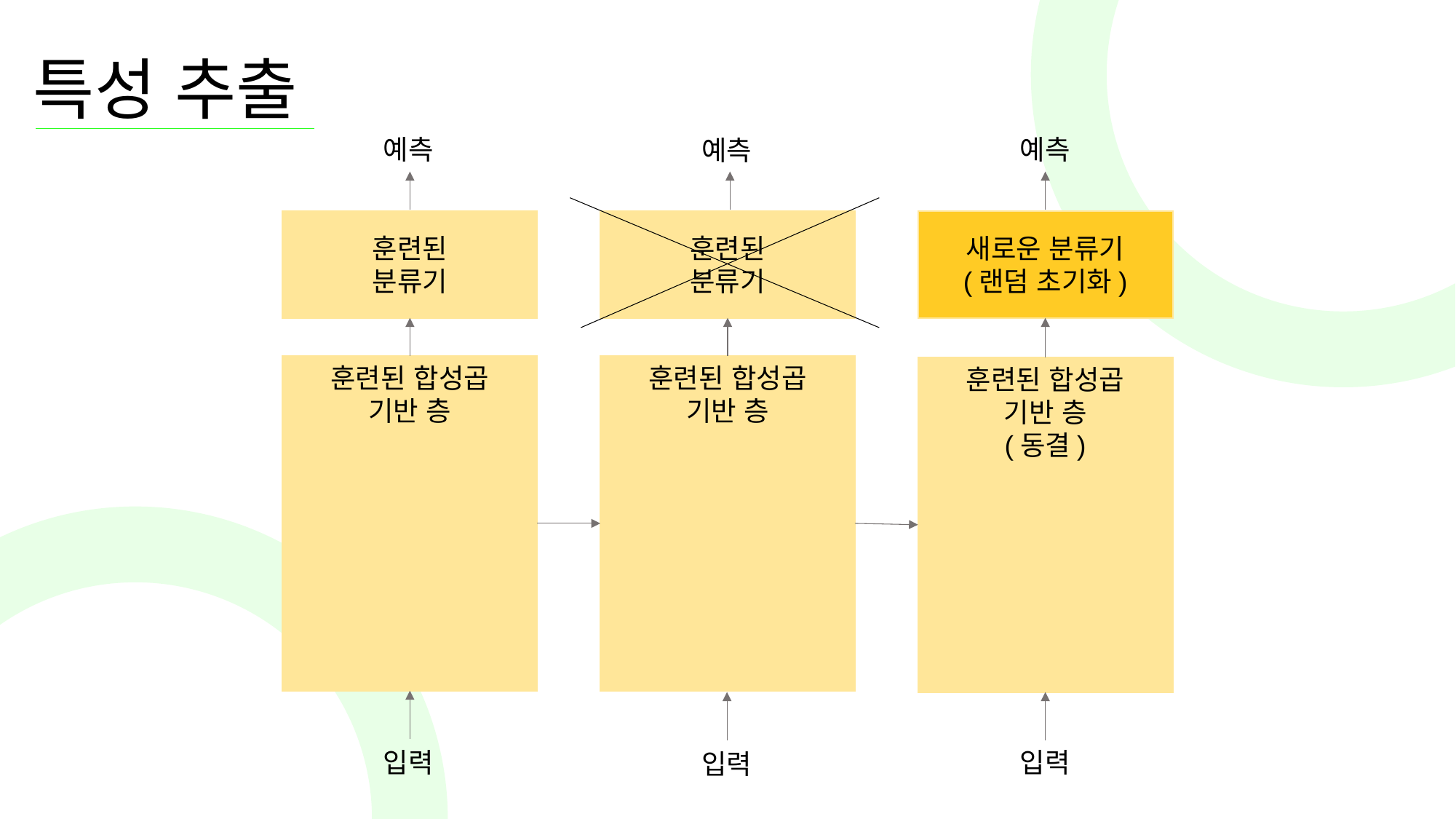

# 특성 추출
예측
예측
예측
훈련된
분류기
훈련된
분류기
새로운 분류기
(랜덤 초기화)
훈련된 합성곱
기반 층
훈련된 합성곱
기반 층
훈련된 합성곱
기반 층
(동결)

입력
입력
입력